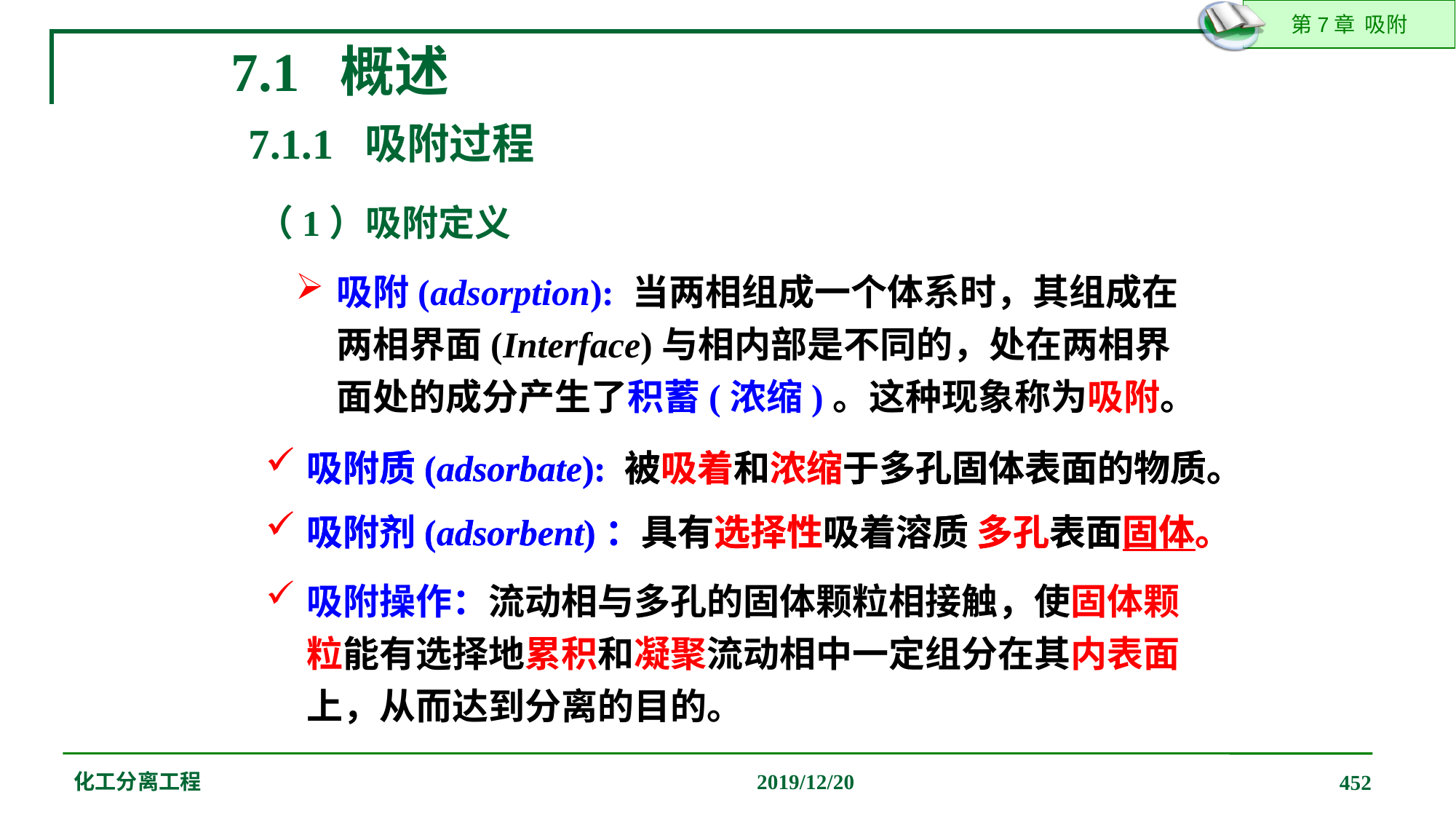

7.1  概述
7.1.1  吸附过程
（1）吸附定义
吸附(adsorption): 当两相组成一个体系时，其组成在两相界面(Interface)与相内部是不同的，处在两相界面处的成分产生了积蓄(浓缩)。这种现象称为吸附。
吸附质(adsorbate): 被吸着和浓缩于多孔固体表面的物质。
吸附质(adsorbate): 被吸着和浓缩于多孔固体表面的物质。
吸附剂(adsorbent)：具有选择性吸着溶质 多孔表面固体。
吸附剂(adsorbent)：具有选择性吸着溶质 多孔表面固体。
吸附操作：流动相与多孔的固体颗粒相接触，使固体颗粒能有选择地累积和凝聚流动相中一定组分在其内表面上，从而达到分离的目的。
化工分离工程
2019/12/20
452